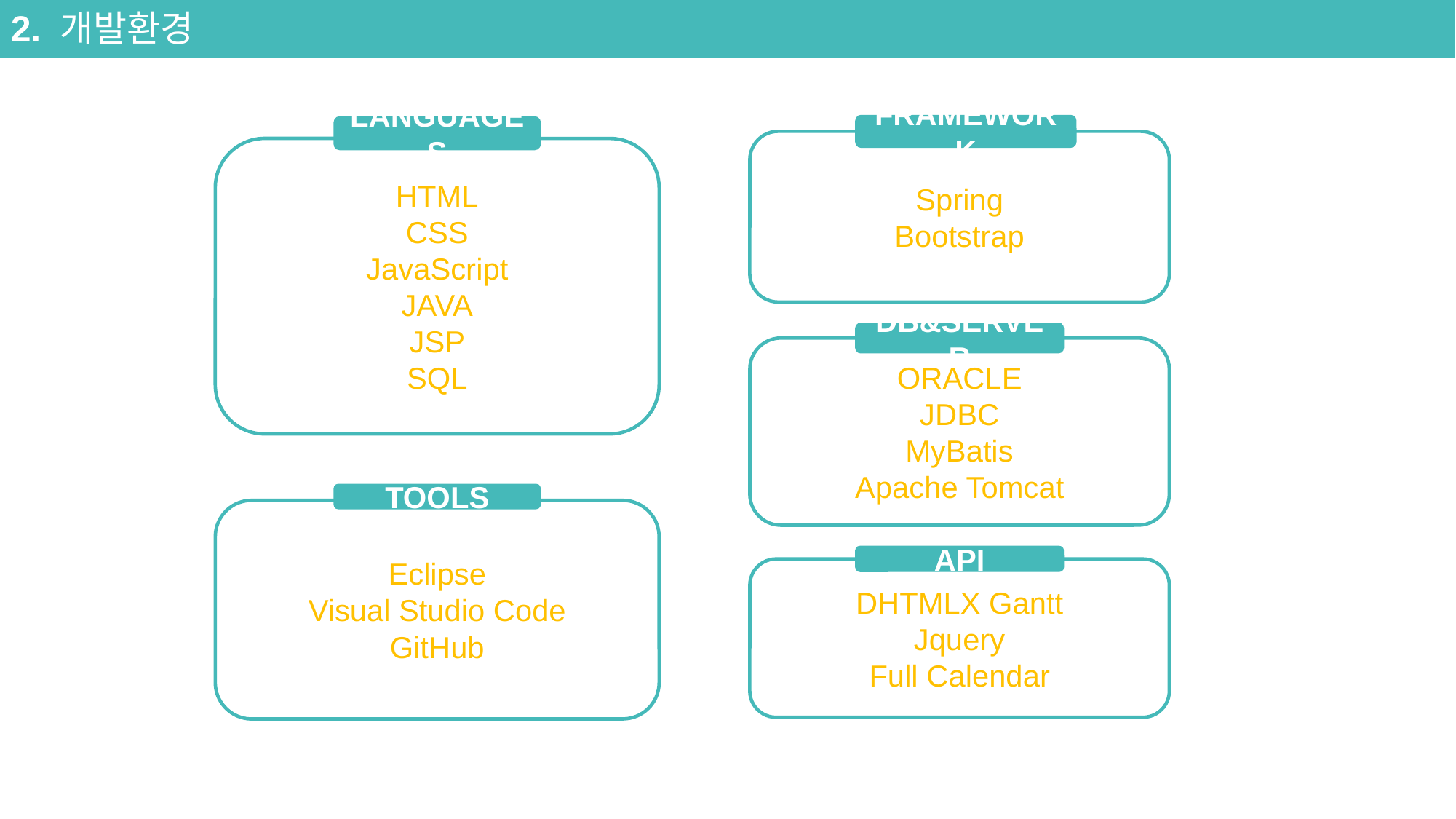

2. 개발환경

FRAMEWORK
Spring
Bootstrap
LANGUAGES
HTML
CSS
JavaScript
JAVA
JSP
SQL
DB&SERVER
ORACLE
JDBC
MyBatis
Apache Tomcat
TOOLS
Eclipse
Visual Studio Code
GitHub
API
DHTMLX Gantt
Jquery
Full Calendar